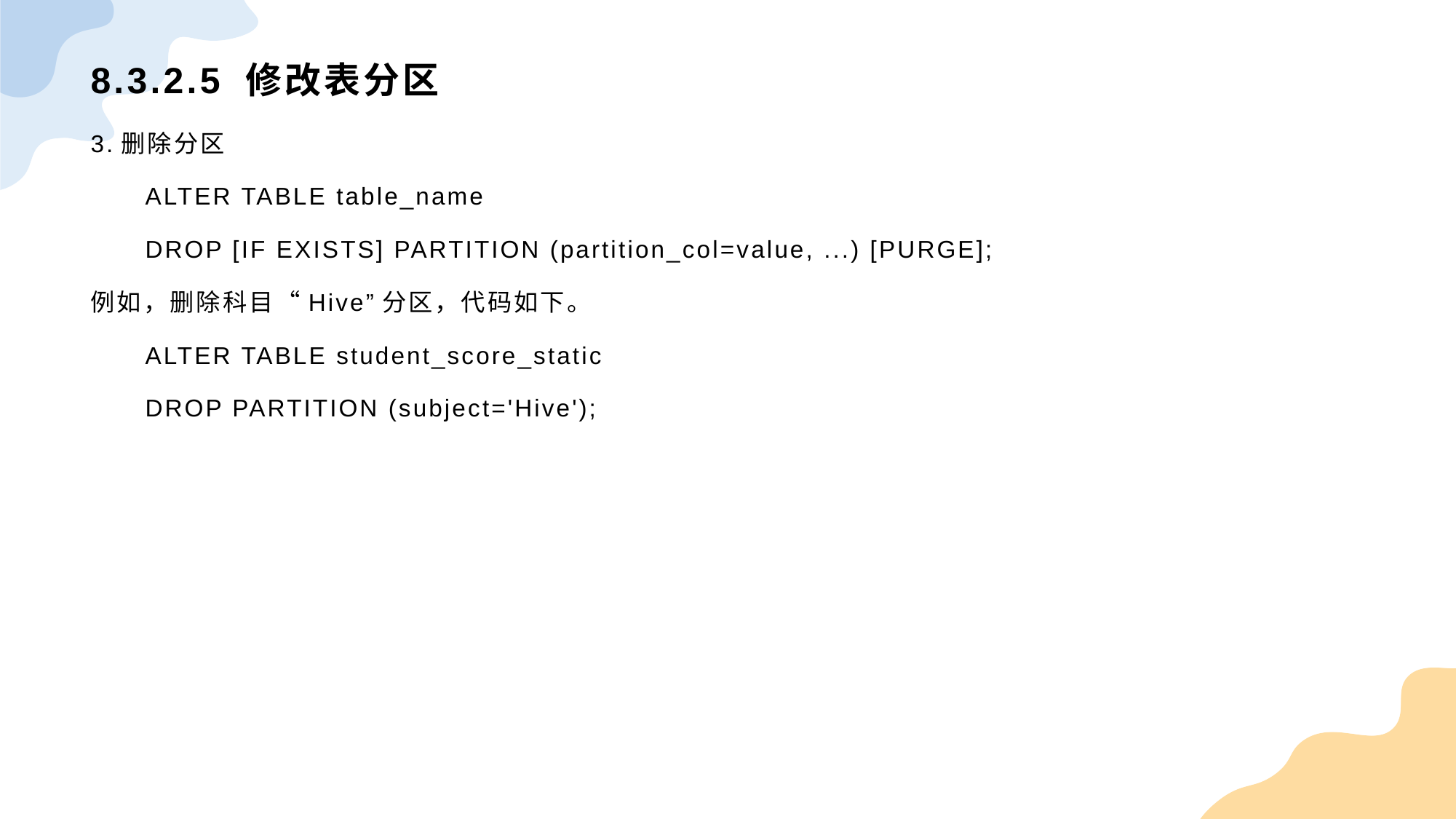

# 8.3.2.5 修改表分区
3.删除分区
ALTER TABLE table_name
DROP [IF EXISTS] PARTITION (partition_col=value, ...) [PURGE];
例如，删除科目“Hive”分区，代码如下。
ALTER TABLE student_score_static
DROP PARTITION (subject='Hive');